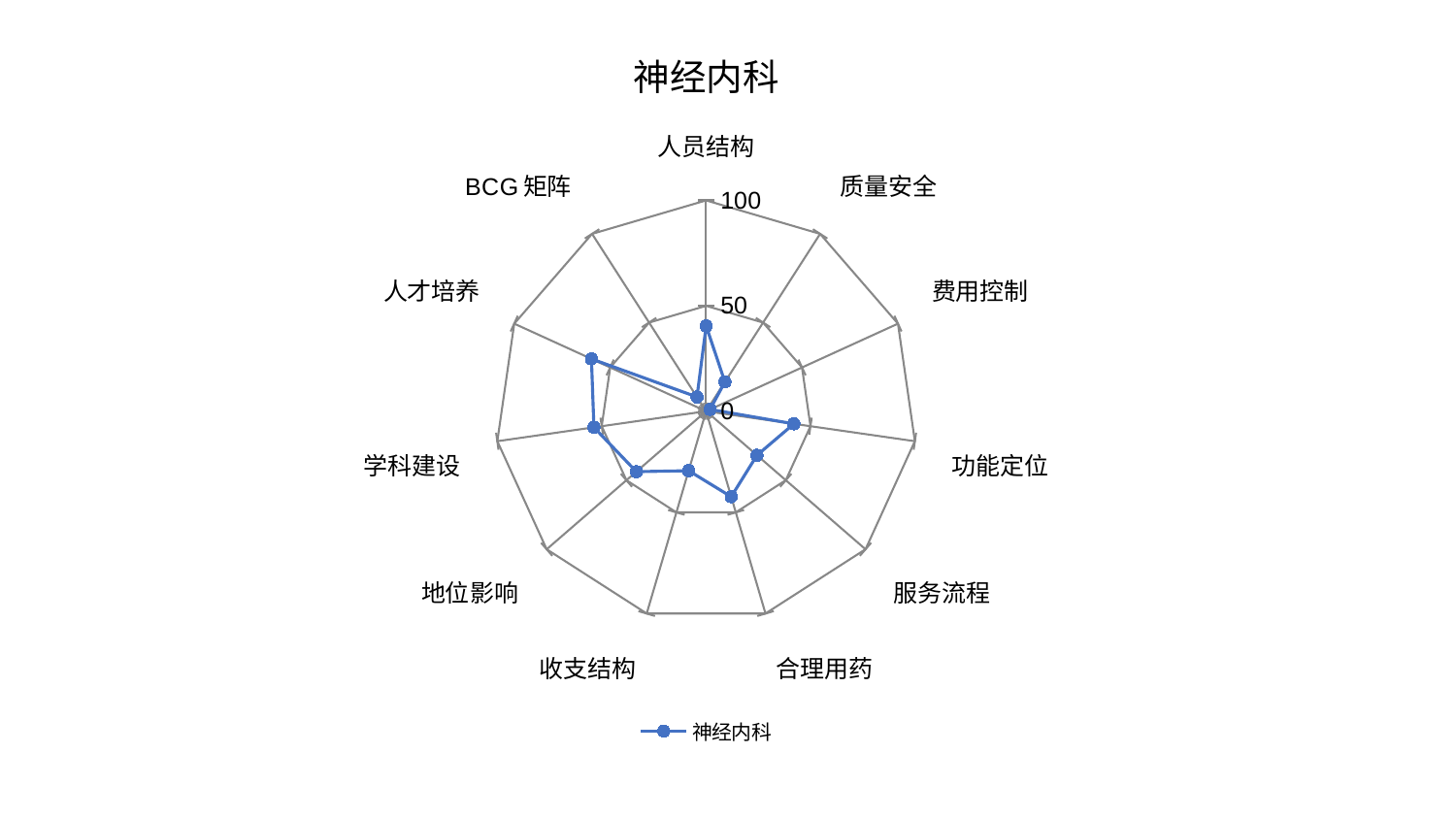

### Chart: 神经内科

| Category | 神经内科 |
|---|---|
| 人员结构 | 40.443312499114604 |
| 质量安全 | 16.523202575181454 |
| 费用控制 | 2.070006774457137 |
| 功能定位 | 42.03876019589838 |
| 服务流程 | 31.91173265654116 |
| 合理用药 | 42.255527274362386 |
| 收支结构 | 29.404067875174828 |
| 地位影响 | 43.780451463401825 |
| 学科建设 | 53.74001249589174 |
| 人才培养 | 59.77040027702577 |
| BCG矩阵 | 8.016528484581562 |
175